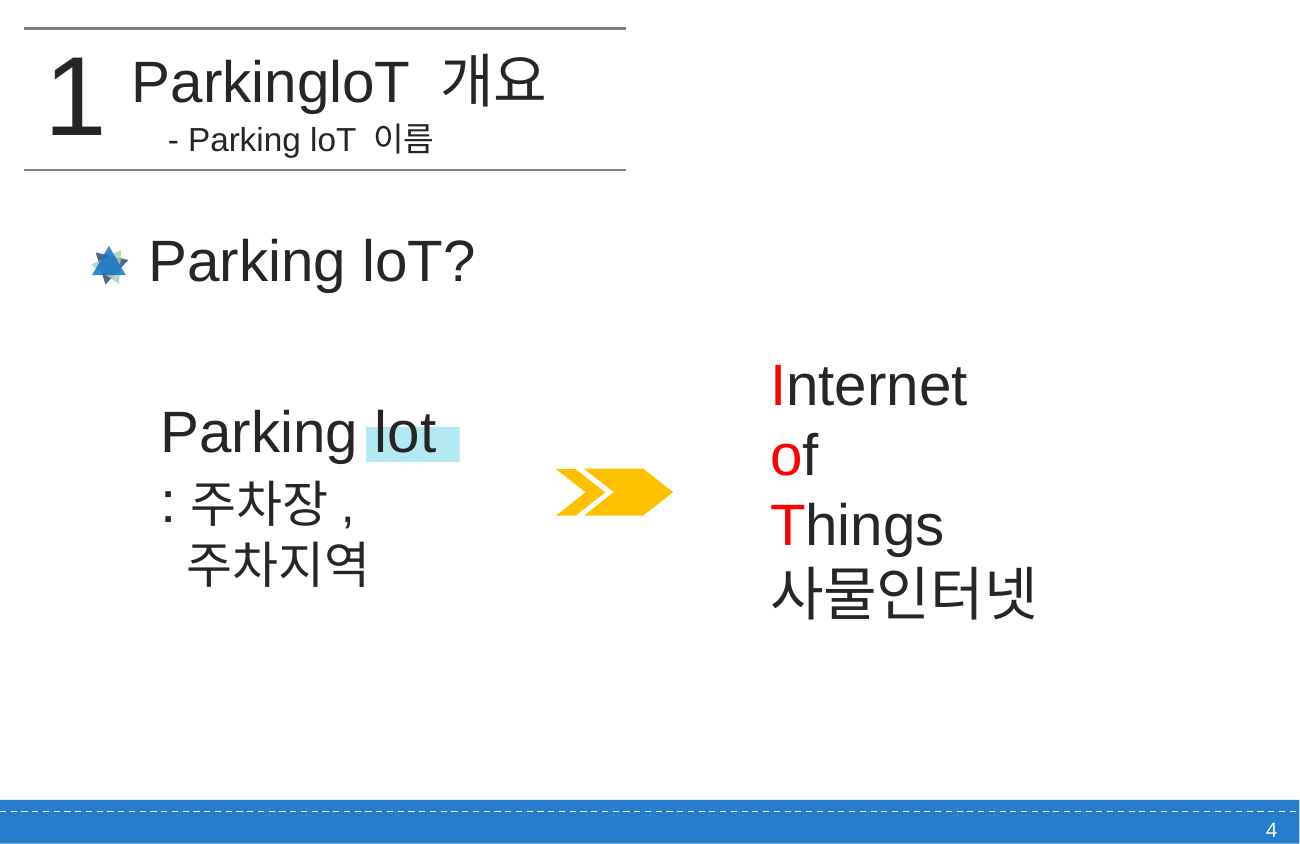

ParkingloT 개요
# 1
- Parking loT 이름
Parking loT?

Internet
of
Things
사물인터넷
Parking lot
:주차장,
 주차지역

4